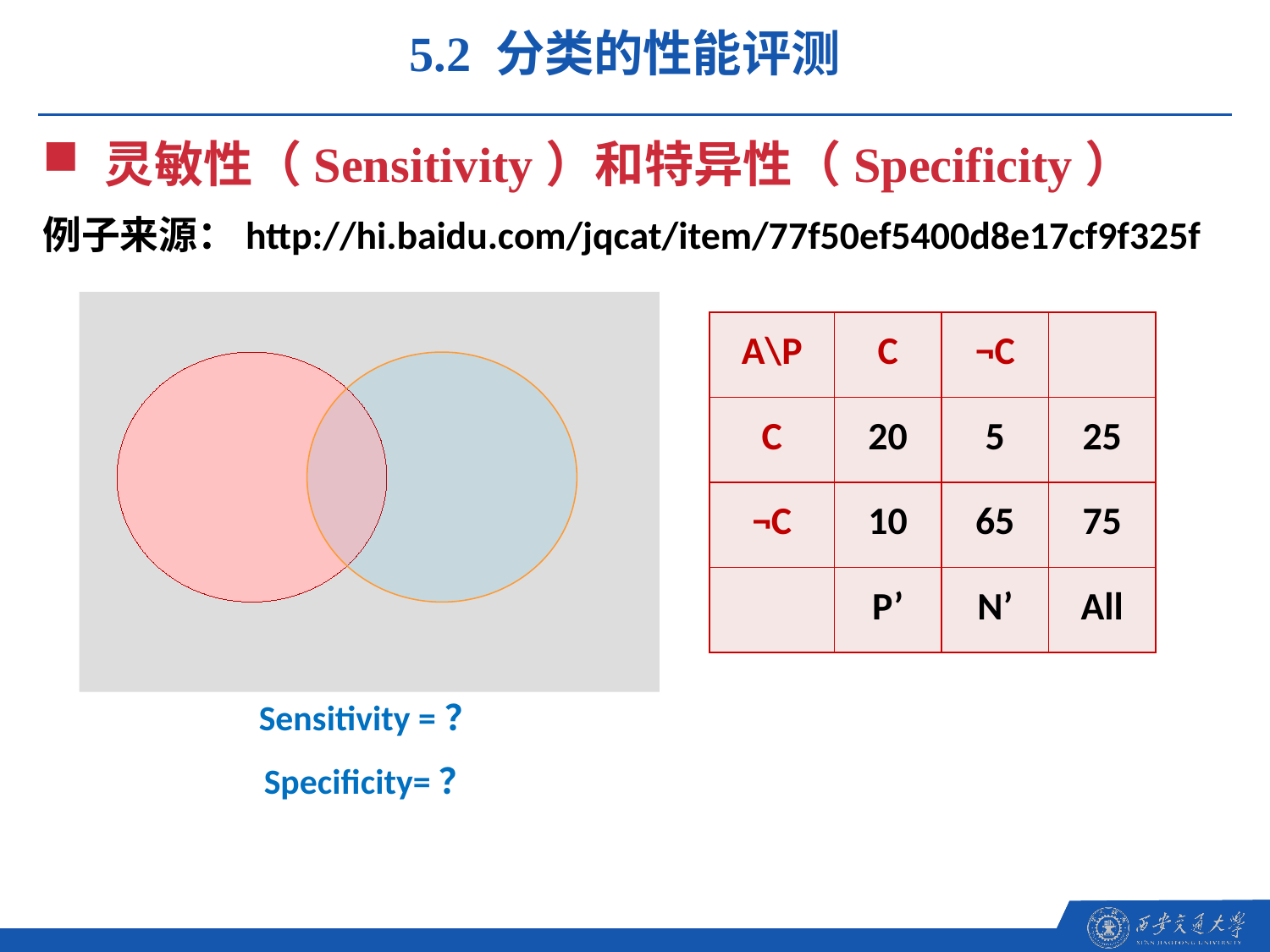

5.2 分类的性能评测
灵敏性（Sensitivity）和特异性（Specificity）

例子来源：http://hi.baidu.com/jqcat/item/77f50ef5400d8e17cf9f325f

| A\P | C | ¬C |  |
| --- | --- | --- | --- |
| C | 20 | 5 | 25 |
| ¬C | 10 | 65 | 75 |
|  | P’ | N’ | All |

Sensitivity =？
Specificity=？